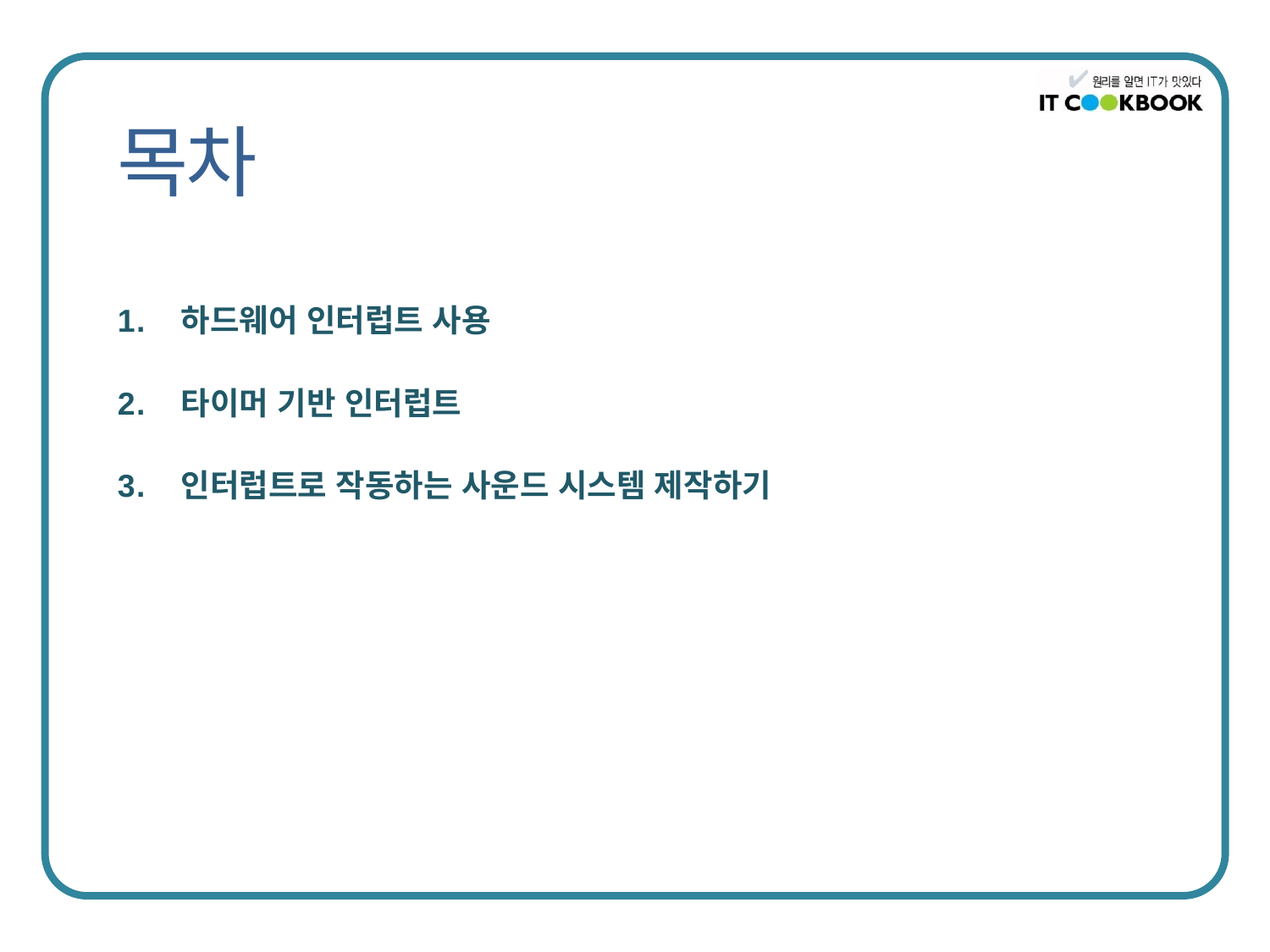

하드웨어 인터럽트 사용
타이머 기반 인터럽트
인터럽트로 작동하는 사운드 시스템 제작하기